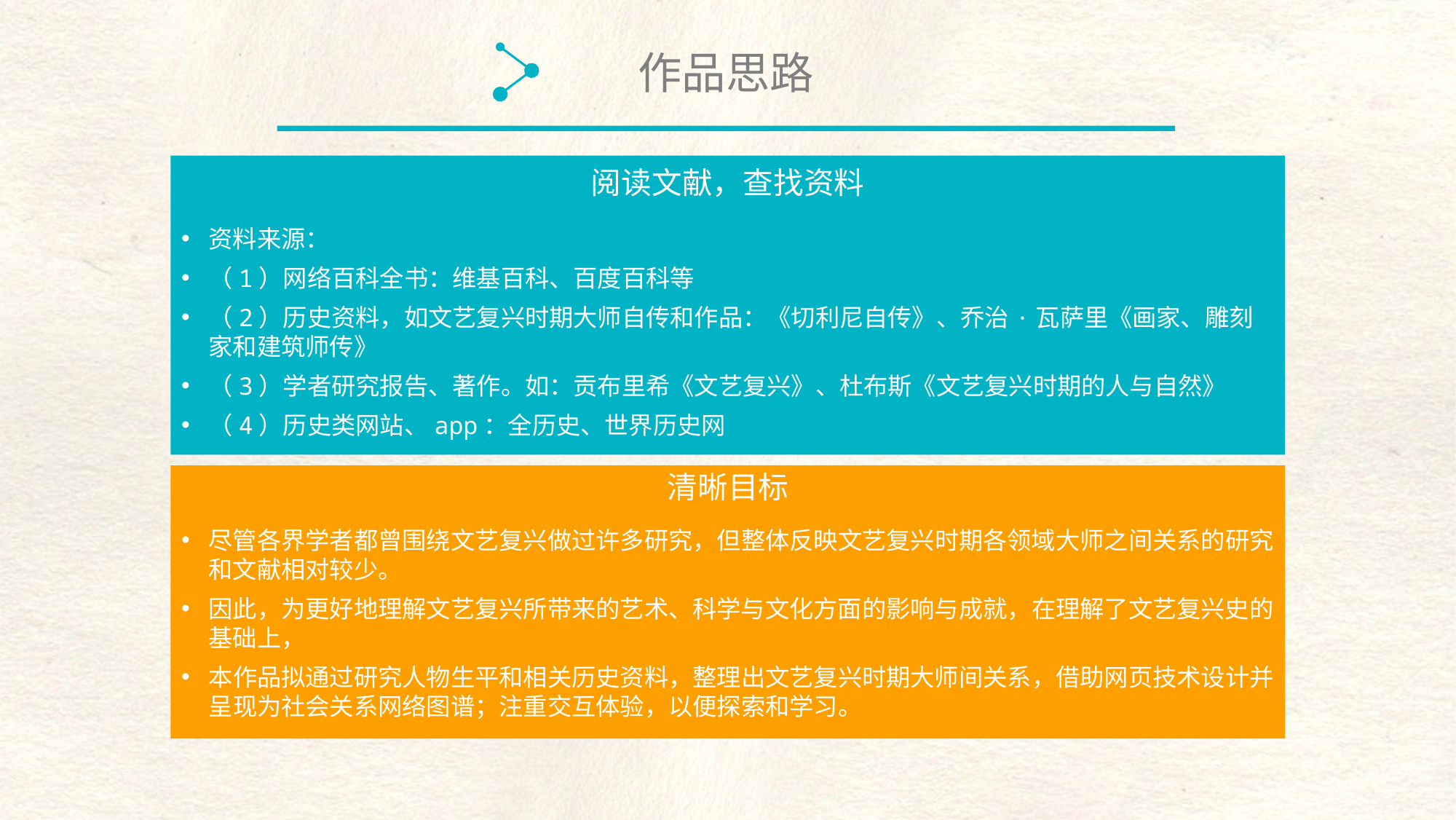

作品思路

阅读文献，查找资料
资料来源：
（1）网络百科全书：维基百科、百度百科等
（2）历史资料，如文艺复兴时期大师自传和作品：《切利尼自传》、乔治·瓦萨里《画家、雕刻家和建筑师传》
（3）学者研究报告、著作。如：贡布里希《文艺复兴》、杜布斯《文艺复兴时期的人与自然》
（4）历史类网站、app：全历史、世界历史网
清晰目标
尽管各界学者都曾围绕文艺复兴做过许多研究，但整体反映文艺复兴时期各领域大师之间关系的研究和文献相对较少。
因此，为更好地理解文艺复兴所带来的艺术、科学与文化方面的影响与成就，在理解了文艺复兴史的基础上，
本作品拟通过研究人物生平和相关历史资料，整理出文艺复兴时期大师间关系，借助网页技术设计并呈现为社会关系网络图谱；注重交互体验，以便探索和学习。